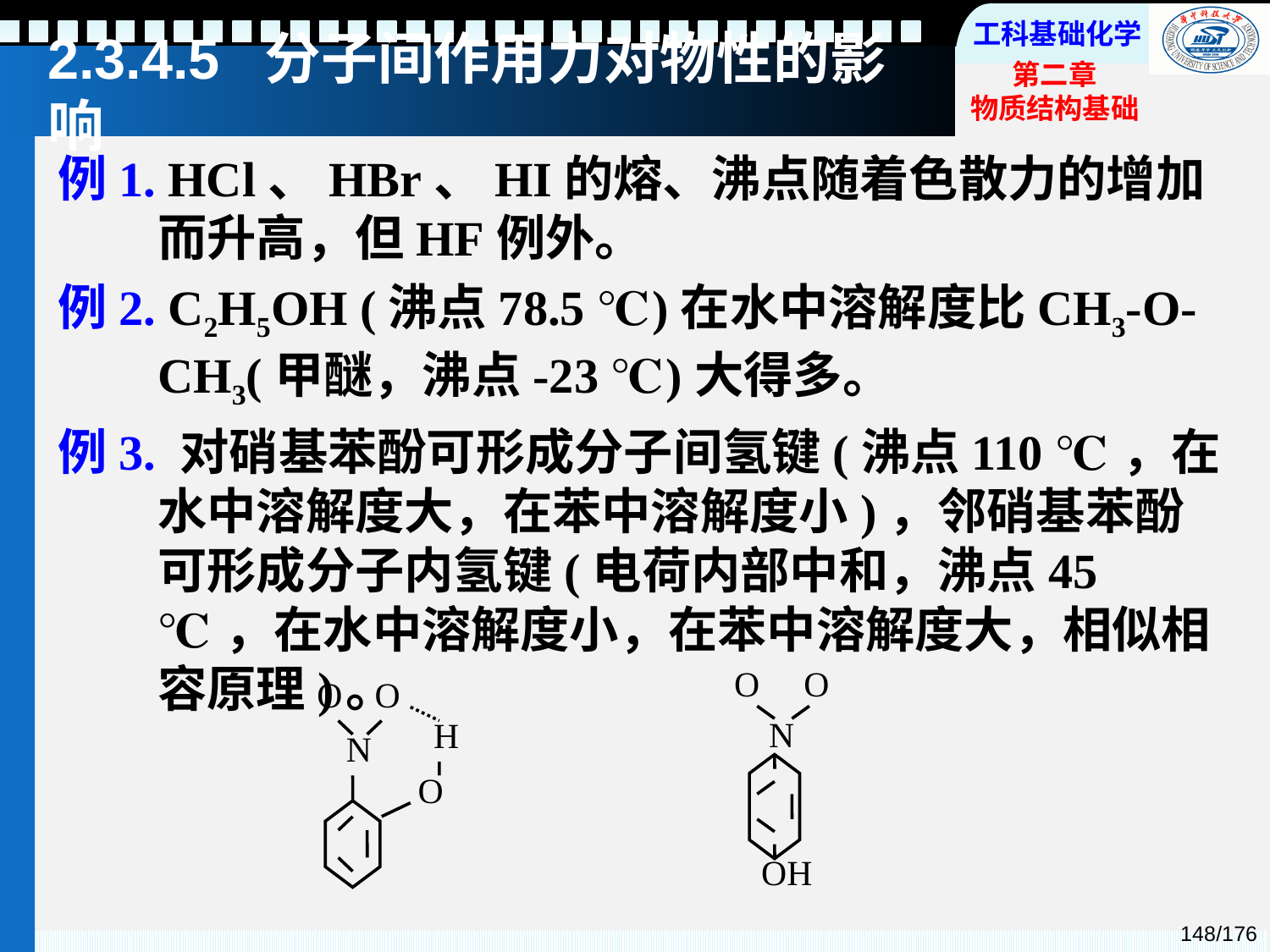

# 2.3.4.5  分子间作用力对物性的影响
例1. HCl、HBr、HI的熔、沸点随着色散力的增加而升高，但HF例外。
例2. C2H5OH (沸点78.5 ℃)在水中溶解度比CH3-O-CH3(甲醚，沸点-23 ℃)大得多。
例3. 对硝基苯酚可形成分子间氢键(沸点110 ℃，在水中溶解度大，在苯中溶解度小)，邻硝基苯酚可形成分子内氢键(电荷内部中和，沸点45 ℃，在水中溶解度小，在苯中溶解度大，相似相容原理)。
O
O
N

OH

O
O

H
N

O